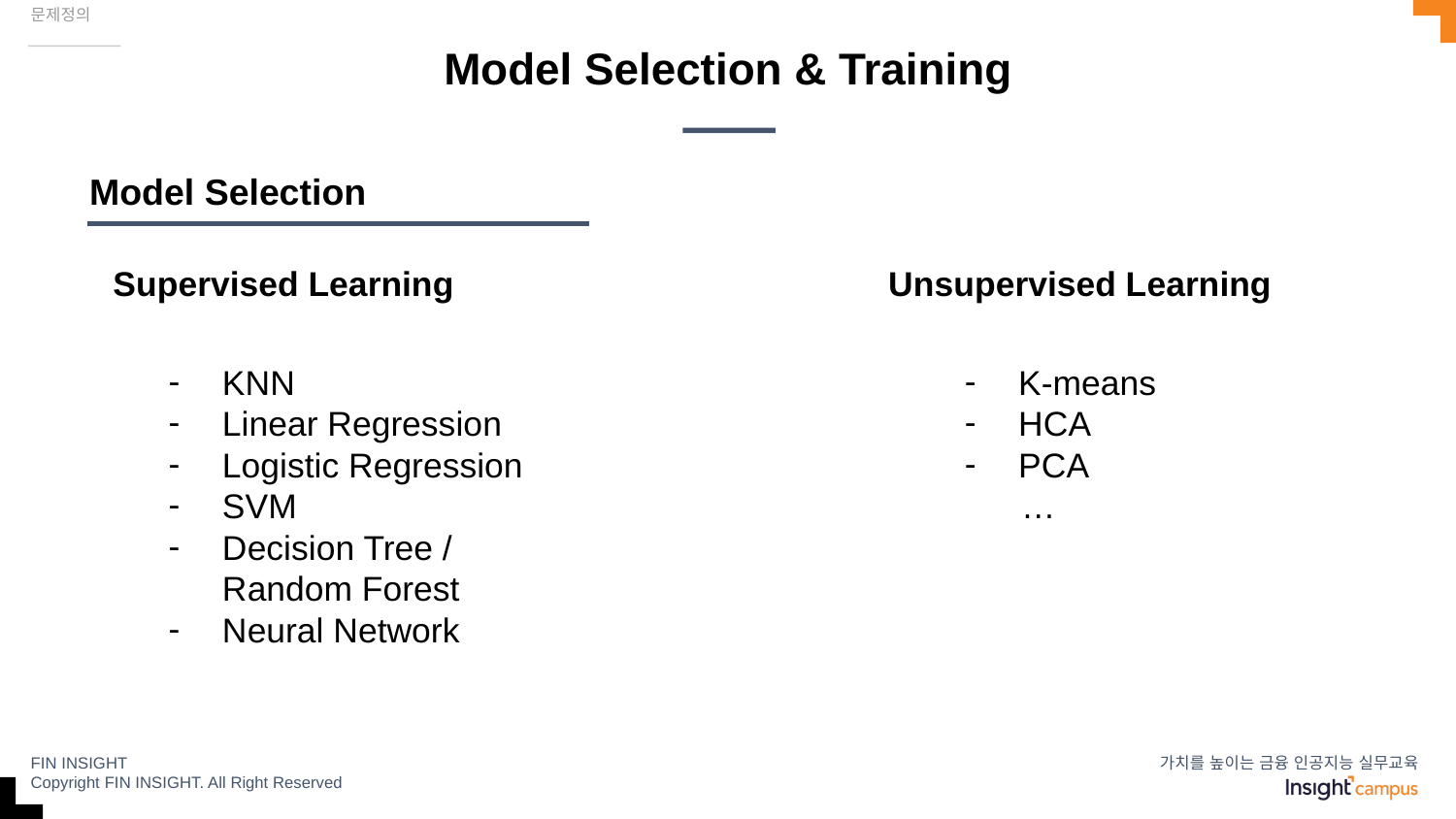

문제정의
# Model Selection & Training
Model Selection
Supervised Learning
Unsupervised Learning
KNN
Linear Regression
Logistic Regression
SVM
Decision Tree / Random Forest
Neural Network
K-means
HCA
PCA
        …